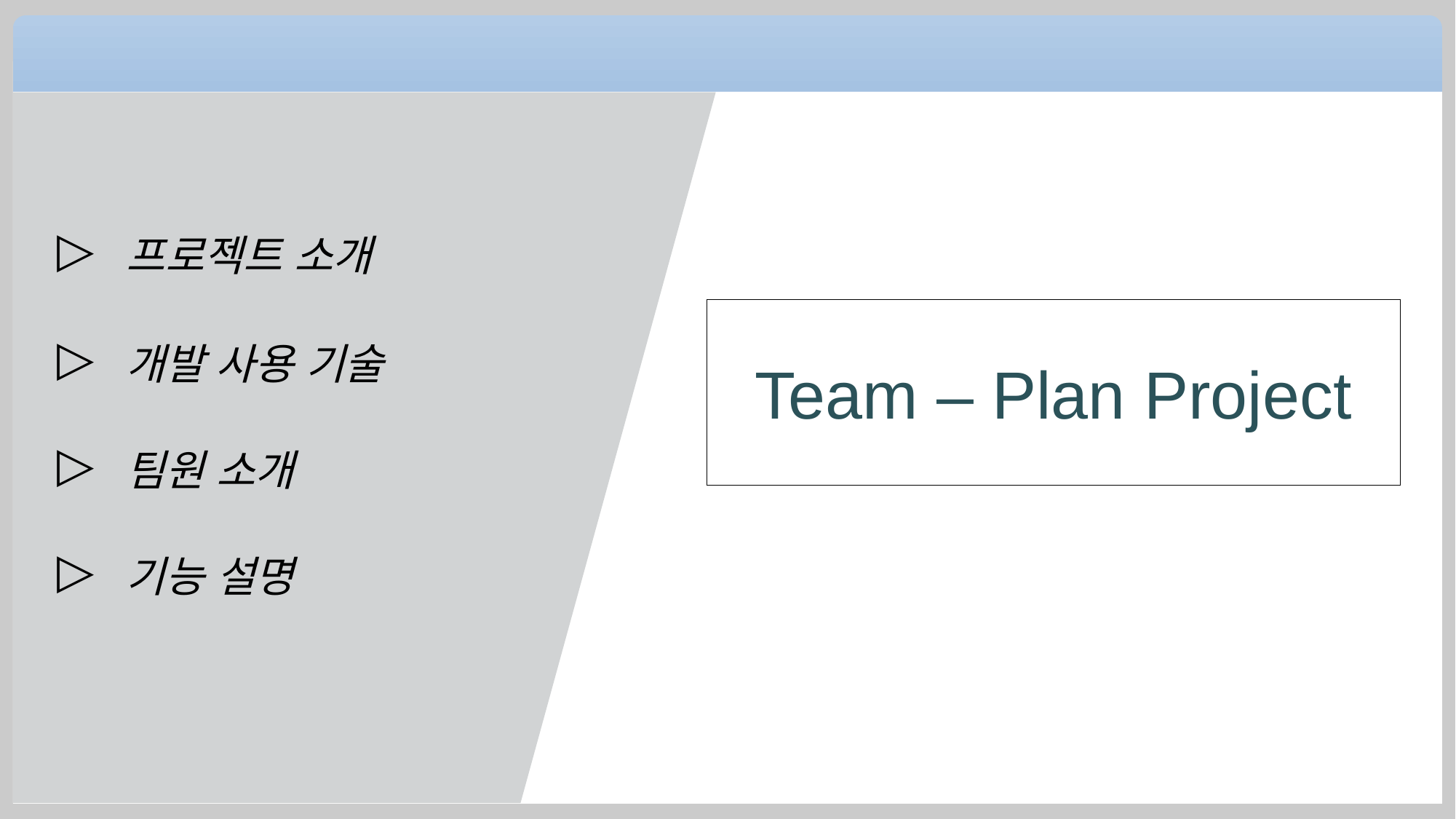

▷
프로젝트 소개
Team – Plan Project
▷
개발 사용 기술
▷
팀원 소개
▷
기능 설명